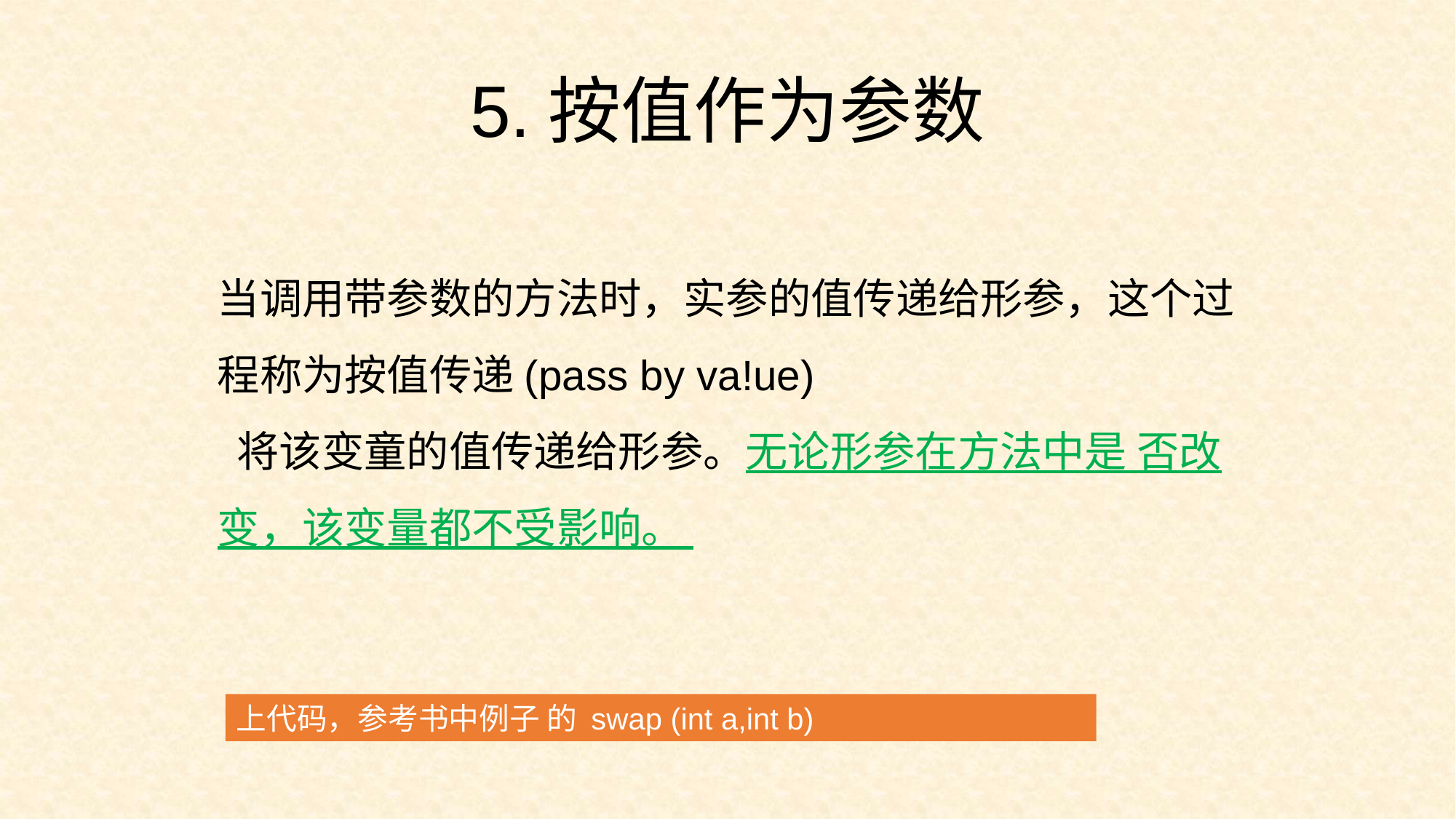

5.按值作为参数
当调用带参数的方法时，实参的值传递给形参，这个过程称为按值传递(pass by va!ue)
 将该变童的值传递给形参。无论形参在方法中是 否改变，该变量都不受影响。

上代码，参考书中例子 的 swap (int a,int b)